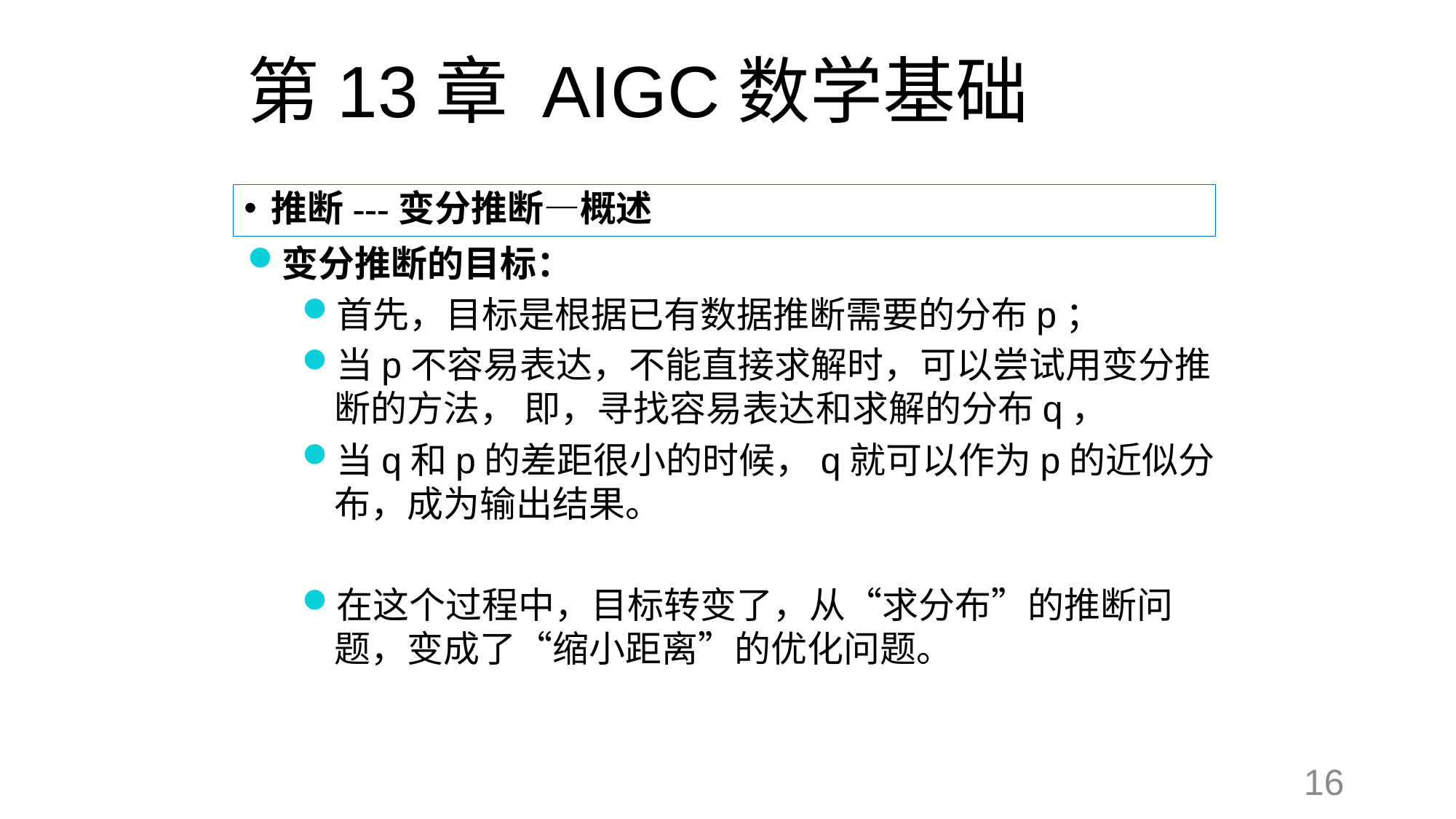

# 第13章 AIGC数学基础
推断---变分推断—概述

变分推断的目标：
首先，目标是根据已有数据推断需要的分布p；
当p不容易表达，不能直接求解时，可以尝试用变分推断的方法， 即，寻找容易表达和求解的分布q，
当q和p的差距很小的时候，q就可以作为p的近似分布，成为输出结果。

在这个过程中，目标转变了，从“求分布”的推断问题，变成了“缩小距离”的优化问题。

16